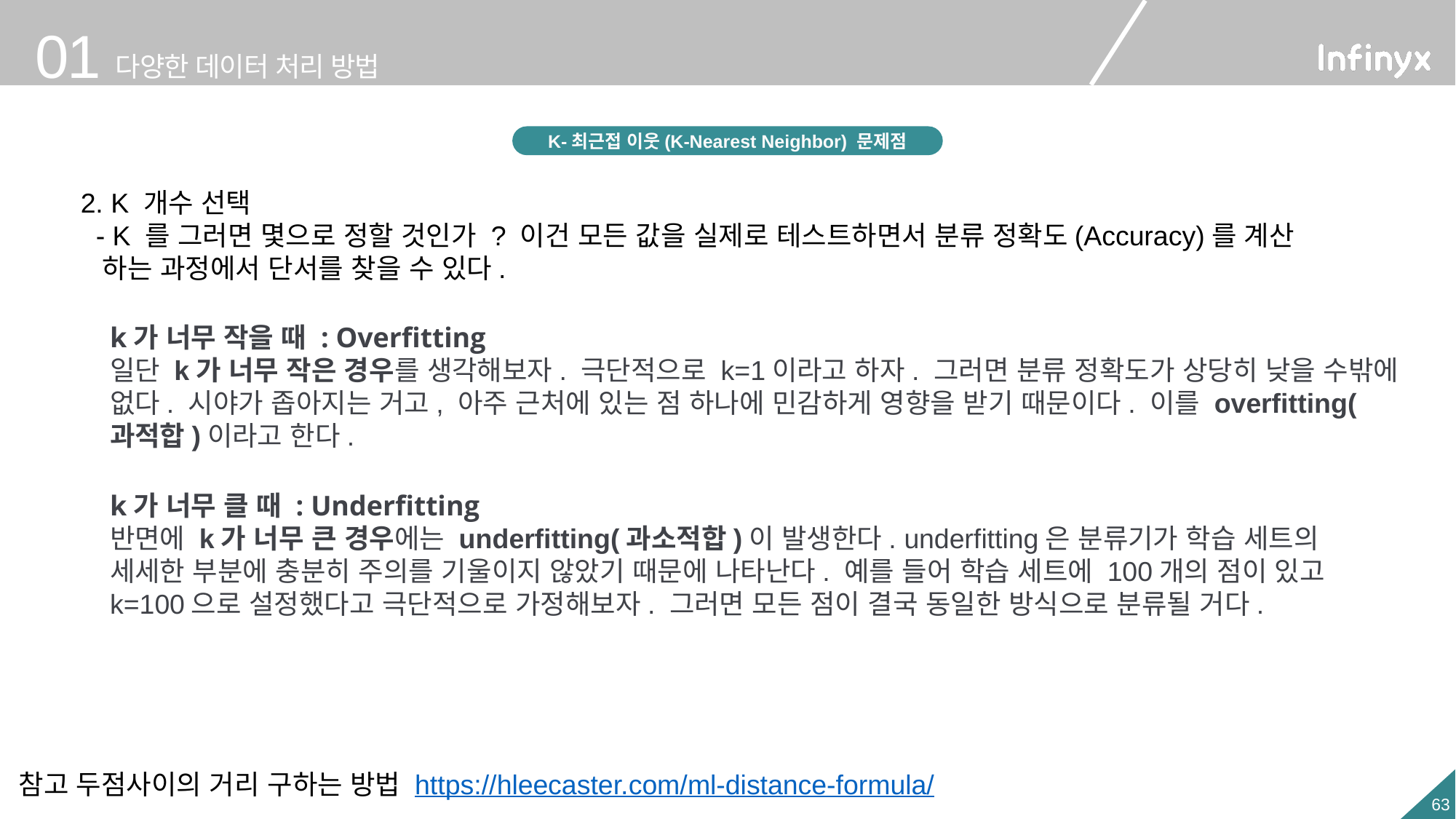

K-최근접 이웃(K-Nearest Neighbor) 문제점
2. K 개수 선택
  - K 를 그러면 몇으로 정할 것인가 ? 이건 모든 값을 실제로 테스트하면서 분류 정확도(Accuracy)를 계산
  하는 과정에서 단서를 찾을 수 있다.
k가 너무 작을 때 : Overfitting
일단 k가 너무 작은 경우를 생각해보자. 극단적으로 k=1이라고 하자. 그러면 분류 정확도가 상당히 낮을 수밖에 없다. 시야가 좁아지는 거고, 아주 근처에 있는 점 하나에 민감하게 영향을 받기 때문이다. 이를 overfitting(과적합)이라고 한다.
k가 너무 클 때 : Underfitting
반면에 k가 너무 큰 경우에는 underfitting(과소적합)이 발생한다. underfitting은 분류기가 학습 세트의 세세한 부분에 충분히 주의를 기울이지 않았기 때문에 나타난다. 예를 들어 학습 세트에 100개의 점이 있고 k=100으로 설정했다고 극단적으로 가정해보자. 그러면 모든 점이 결국 동일한 방식으로 분류될 거다.
참고 두점사이의 거리 구하는 방법 https://hleecaster.com/ml-distance-formula/